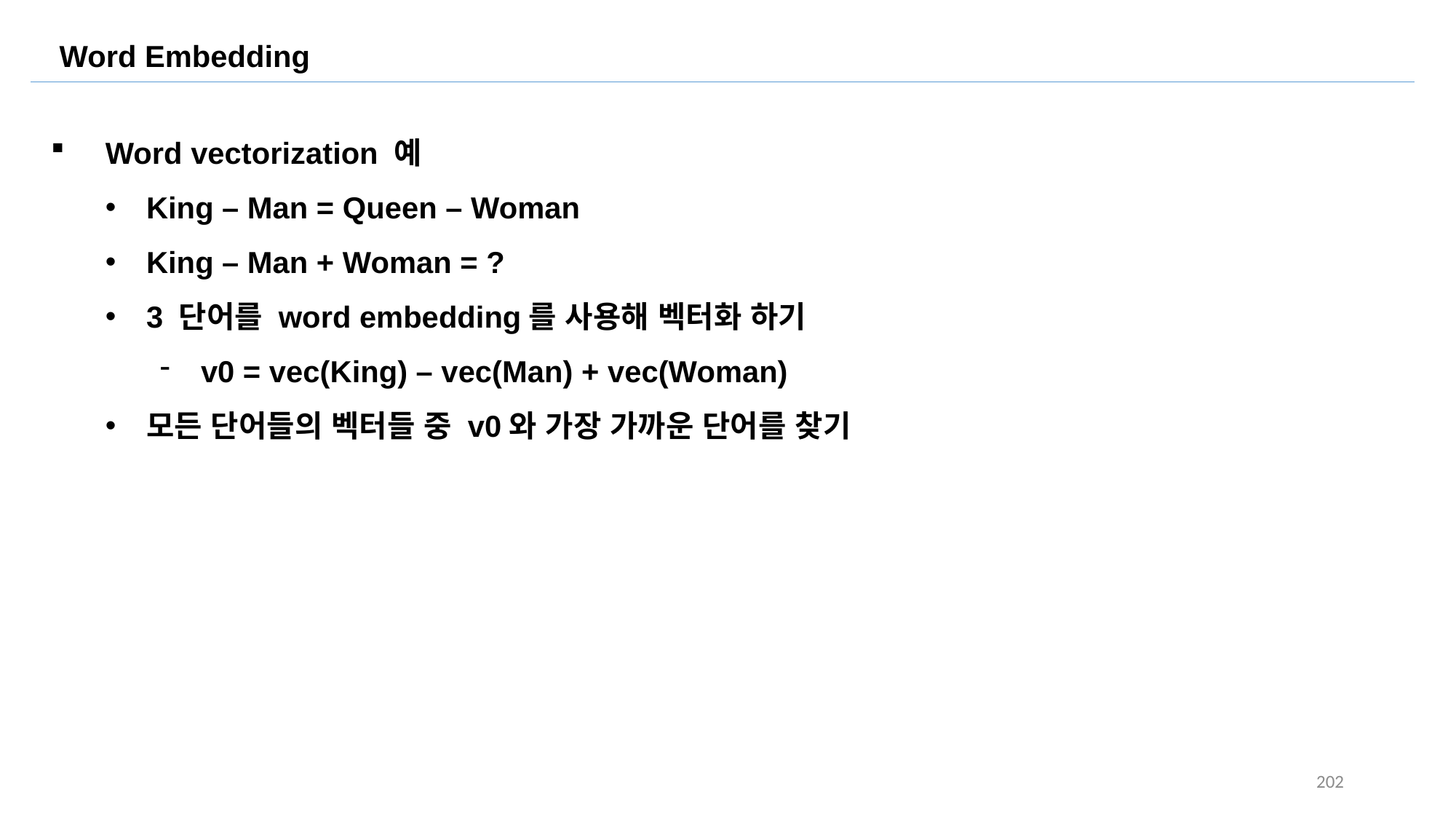

Word Embedding
Word vectorization 예
King – Man = Queen – Woman
King – Man + Woman = ?
3 단어를 word embedding를 사용해 벡터화 하기
v0 = vec(King) – vec(Man) + vec(Woman)
모든 단어들의 벡터들 중 v0와 가장 가까운 단어를 찾기
202